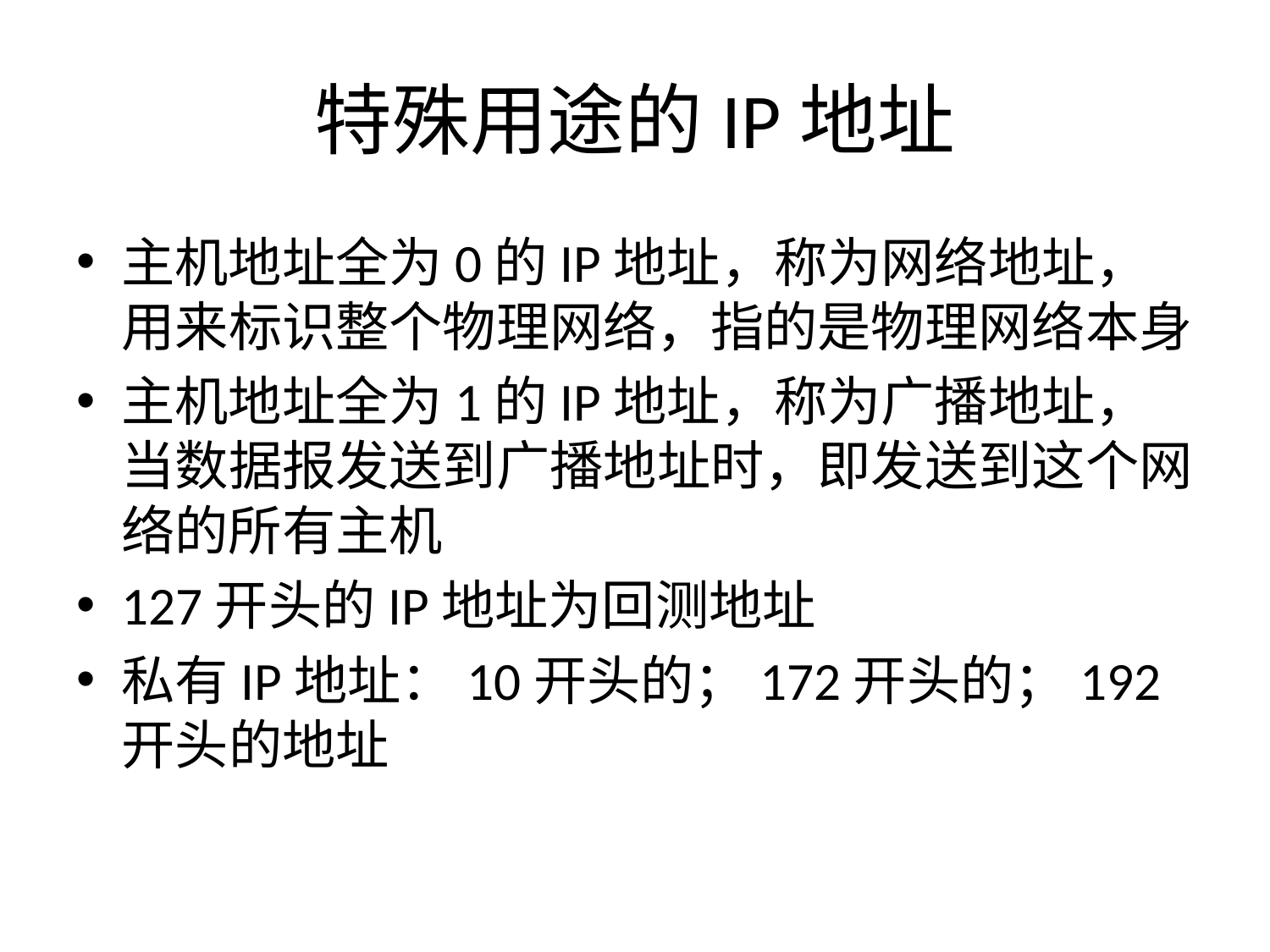

# 特殊用途的IP地址
主机地址全为0的IP地址，称为网络地址，用来标识整个物理网络，指的是物理网络本身
主机地址全为1的IP地址，称为广播地址，当数据报发送到广播地址时，即发送到这个网络的所有主机
127开头的IP地址为回测地址
私有IP地址：10开头的；172开头的；192开头的地址